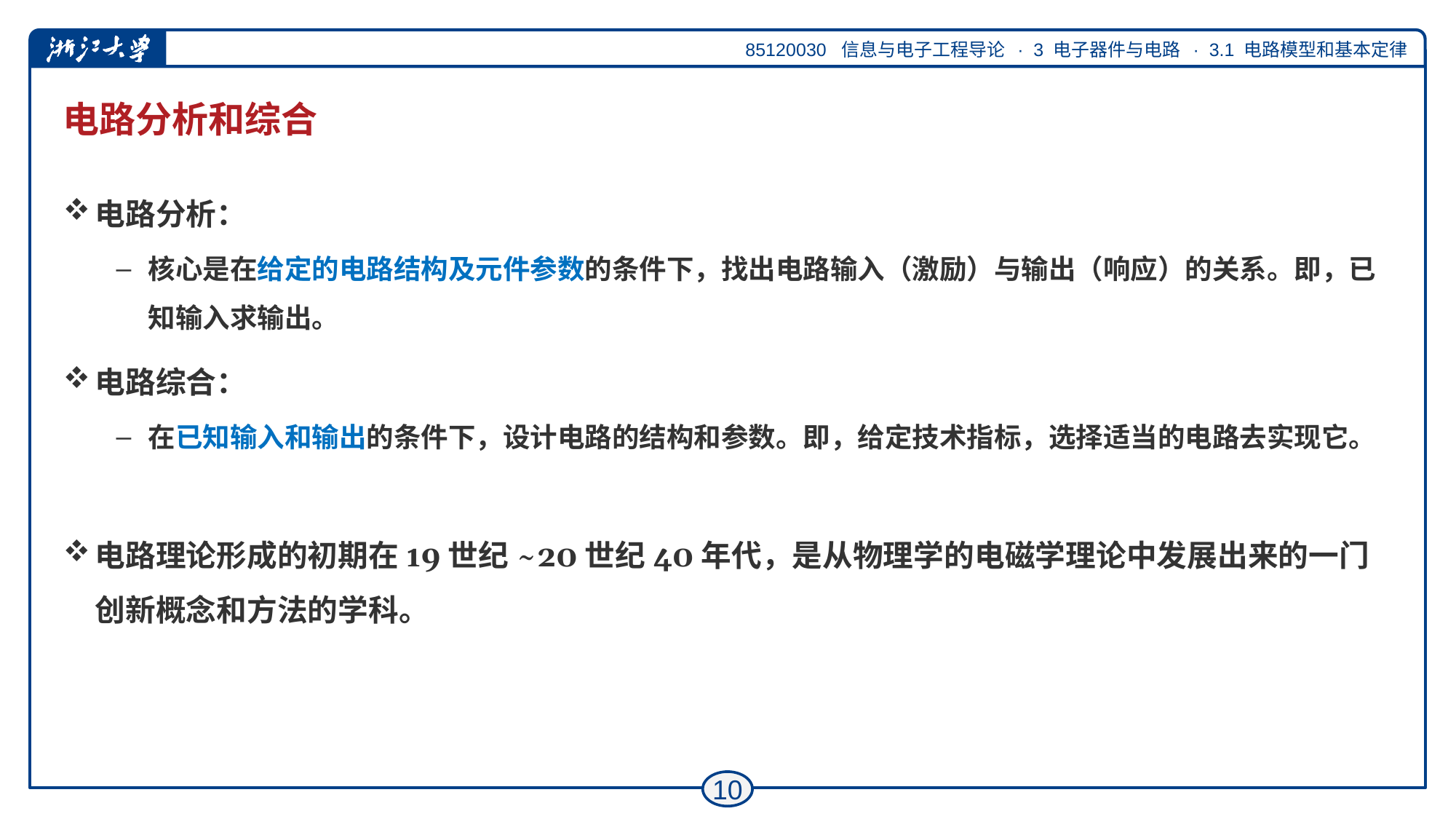

# 电路分析和综合
电路分析：
核心是在给定的电路结构及元件参数的条件下，找出电路输入（激励）与输出（响应）的关系。即，已知输入求输出。
电路综合：
在已知输入和输出的条件下，设计电路的结构和参数。即，给定技术指标，选择适当的电路去实现它。

电路理论形成的初期在19世纪~20世纪40年代，是从物理学的电磁学理论中发展出来的一门创新概念和方法的学科。